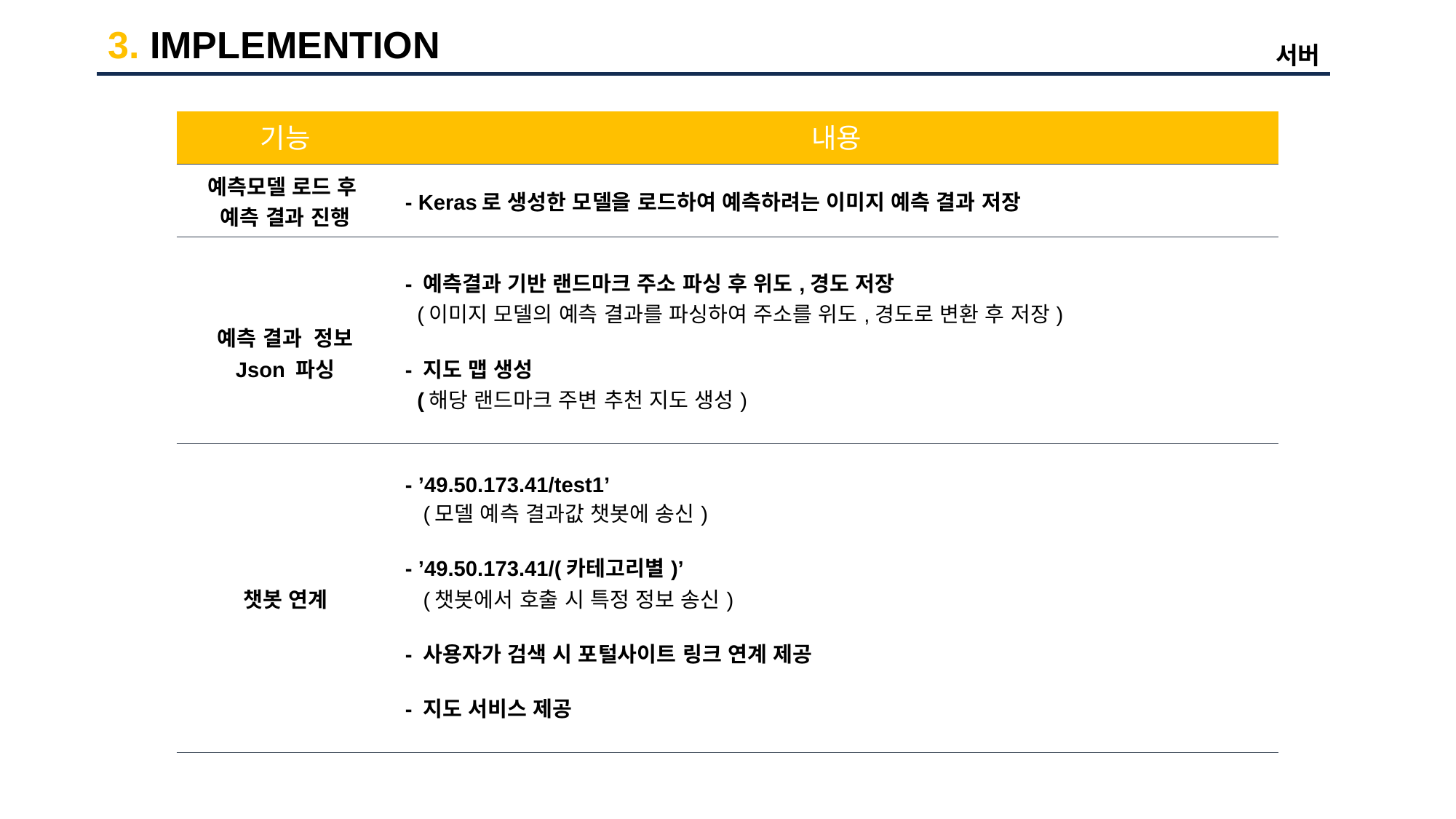

3. IMPLEMENTION
서버
| 기능 | 내용 |
| --- | --- |
| 예측모델 로드 후 예측 결과 진행 | - Keras로 생성한 모델을 로드하여 예측하려는 이미지 예측 결과 저장 |
| 예측 결과 정보 Json 파싱 | - 예측결과 기반 랜드마크 주소 파싱 후 위도,경도 저장 (이미지 모델의 예측 결과를 파싱하여 주소를 위도,경도로 변환 후 저장) - 지도 맵 생성 (해당 랜드마크 주변 추천 지도 생성) |
| 챗봇 연계 | - ’49.50.173.41/test1’ (모델 예측 결과값 챗봇에 송신) - ’49.50.173.41/(카테고리별)’ (챗봇에서 호출 시 특정 정보 송신) - 사용자가 검색 시 포털사이트 링크 연계 제공 - 지도 서비스 제공 |